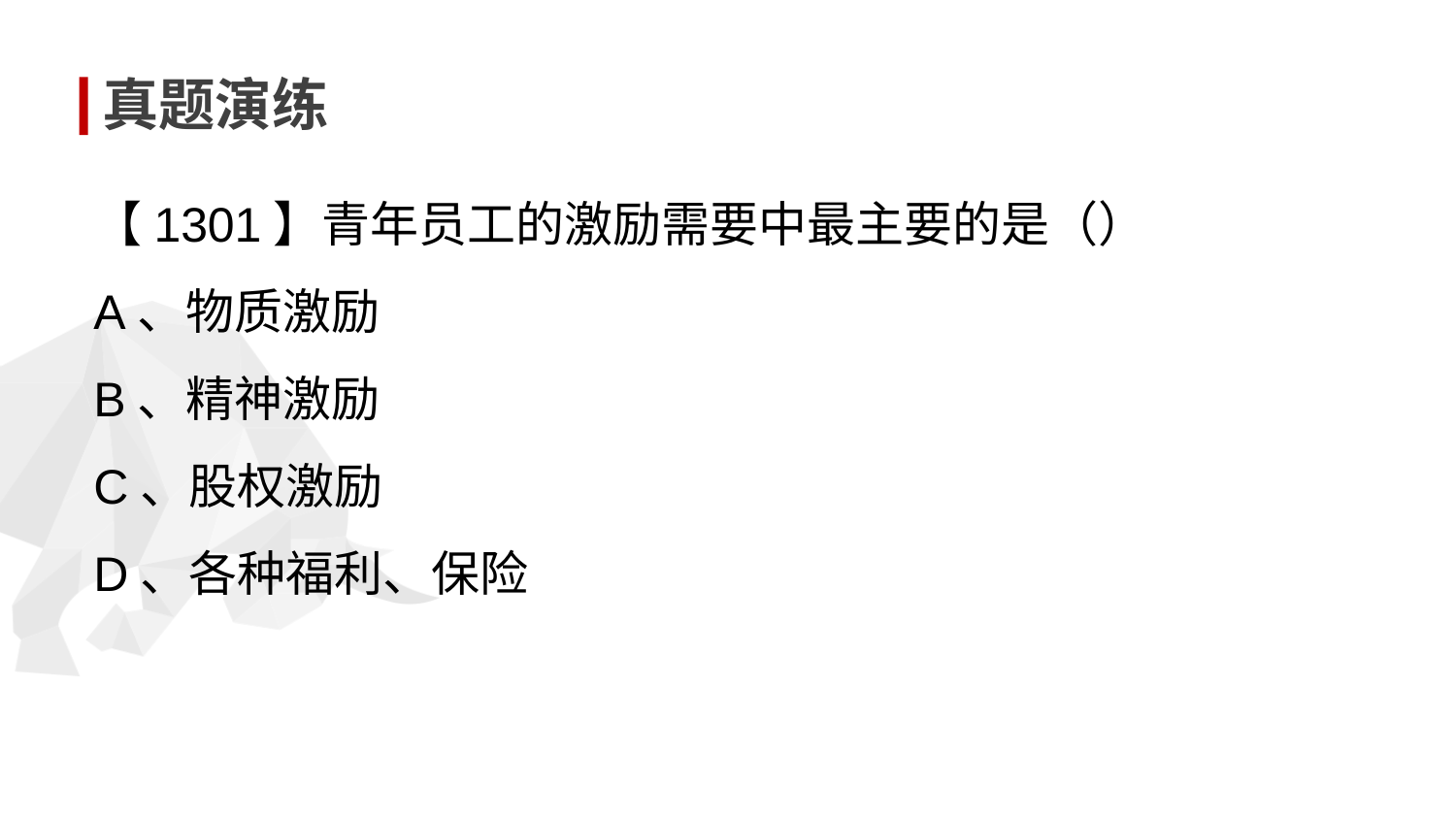

真题演练
【1301】青年员工的激励需要中最主要的是（）
A、物质激励
B、精神激励
C、股权激励
D、各种福利、保险